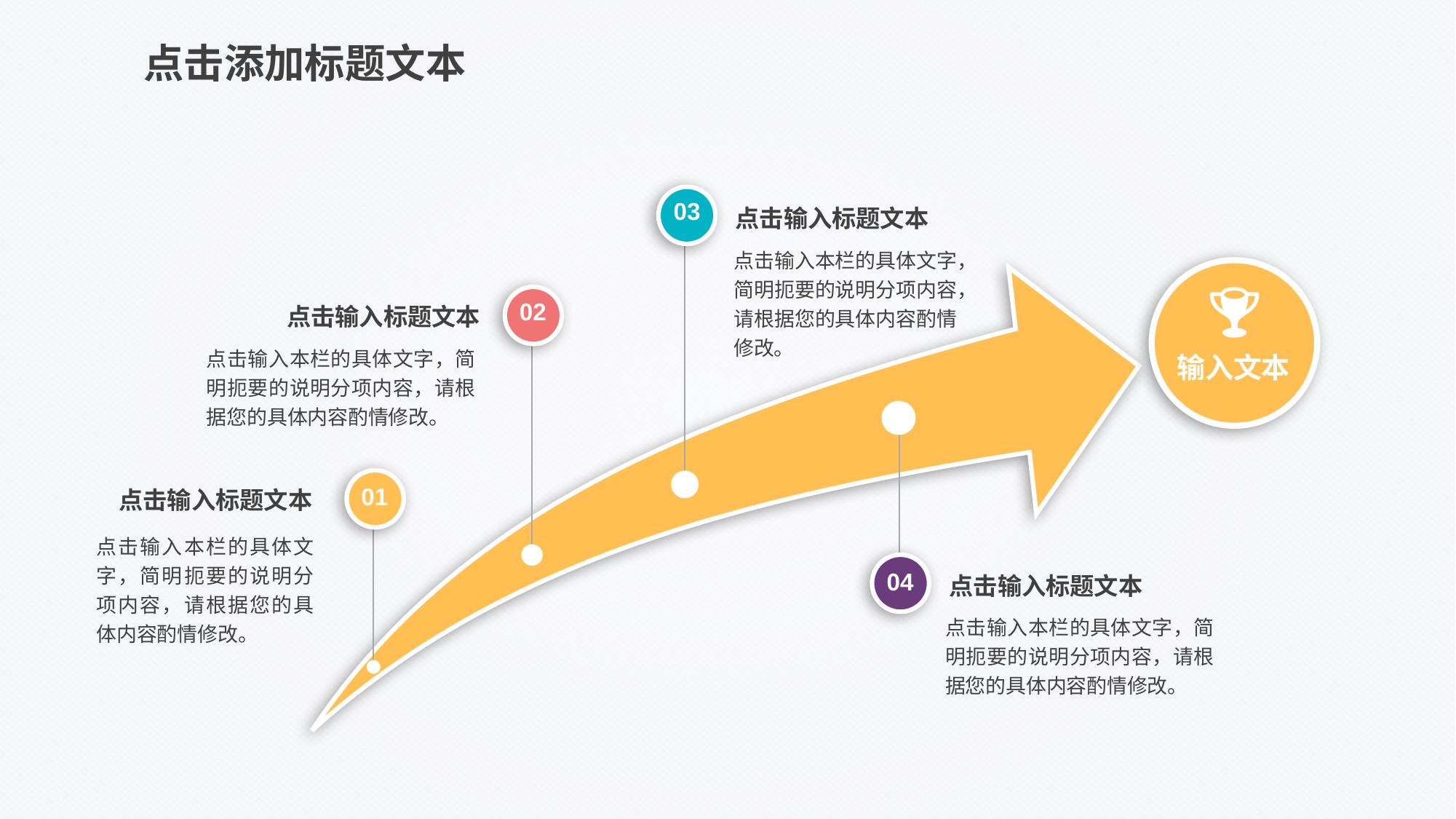

点击添加标题文本

点击输入标题文本
03

点击输入本栏的具体文字，简明扼要的说明分项内容，请根据您的具体内容酌情修改。

点击输入标题文本
02

点击输入本栏的具体文字，简明扼要的说明分项内容，请根据您的具体内容酌情修改。
输入文本

点击输入标题文本
01

点击输入本栏的具体文字，简明扼要的说明分项内容，请根据您的具体内容酌情修改。

点击输入标题文本
04
点击输入本栏的具体文字，简明扼要的说明分项内容，请根据您的具体内容酌情修改。